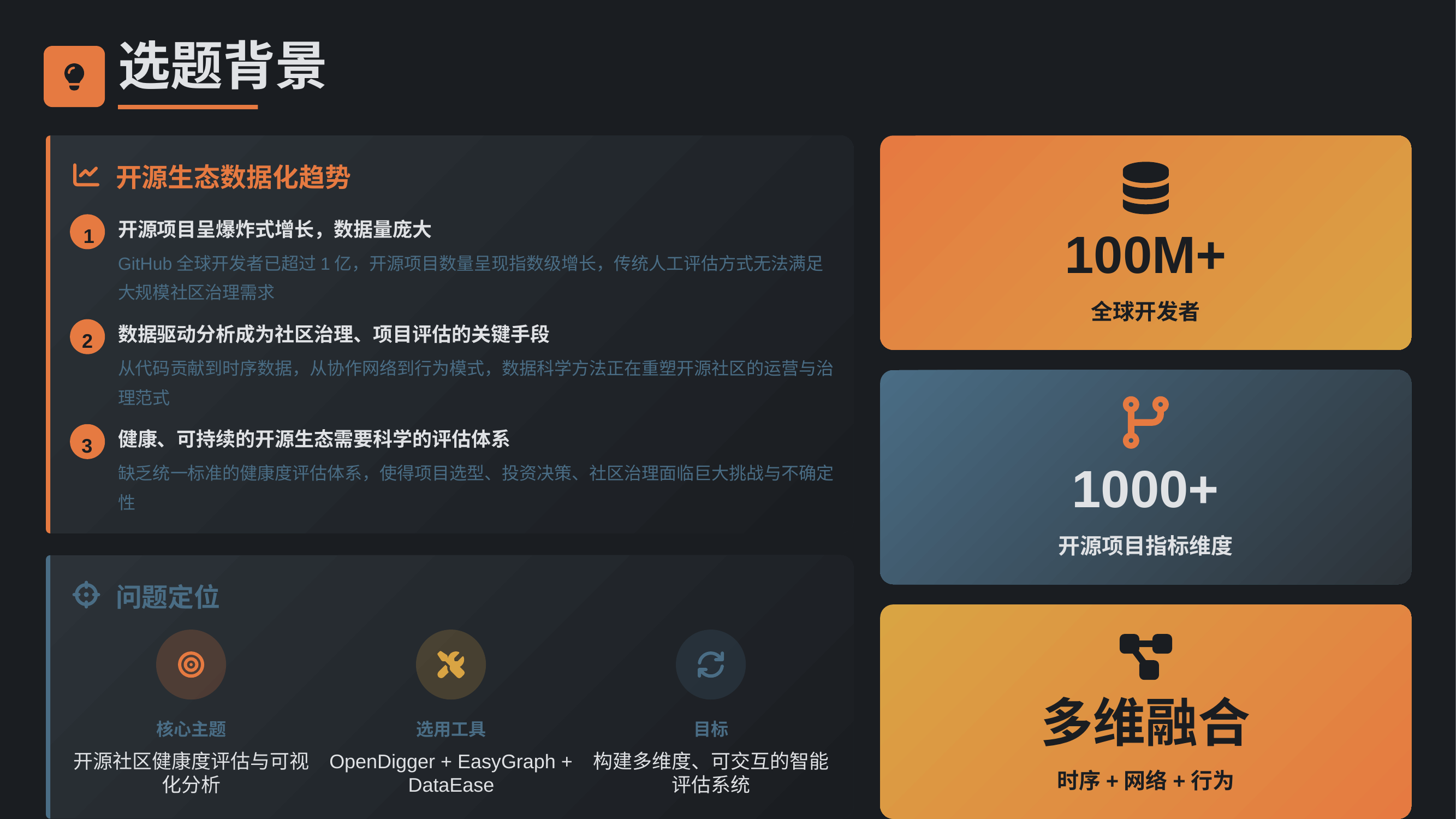

选题背景

开源生态数据化趋势

开源项目呈爆炸式增长，数据量庞大

1
100M+
GitHub全球开发者已超过1亿，开源项目数量呈现指数级增长，传统人工评估方式无法满足大规模社区治理需求
全球开发者
数据驱动分析成为社区治理、项目评估的关键手段

2
从代码贡献到时序数据，从协作网络到行为模式，数据科学方法正在重塑开源社区的运营与治理范式

健康、可持续的开源生态需要科学的评估体系

3
缺乏统一标准的健康度评估体系，使得项目选型、投资决策、社区治理面临巨大挑战与不确定性
1000+
开源项目指标维度

问题定位

多维融合
核心主题
选用工具
目标
开源社区健康度评估与可视化分析
OpenDigger + EasyGraph + DataEase
构建多维度、可交互的智能评估系统
时序+网络+行为